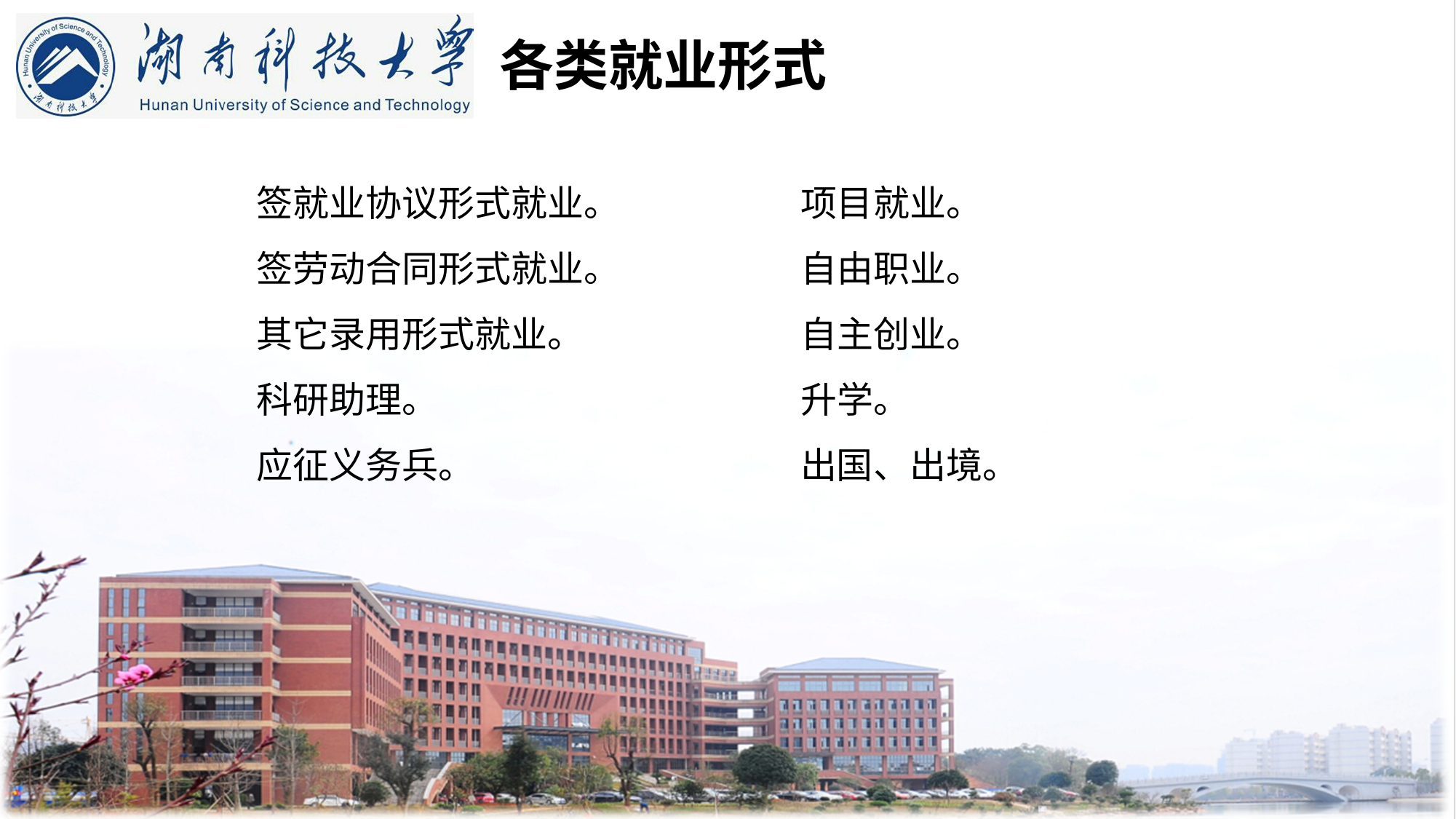

各类就业形式
签就业协议形式就业。
签劳动合同形式就业。
其它录用形式就业。
科研助理。
应征义务兵。
项目就业。
自由职业。
自主创业。
升学。
出国、出境。